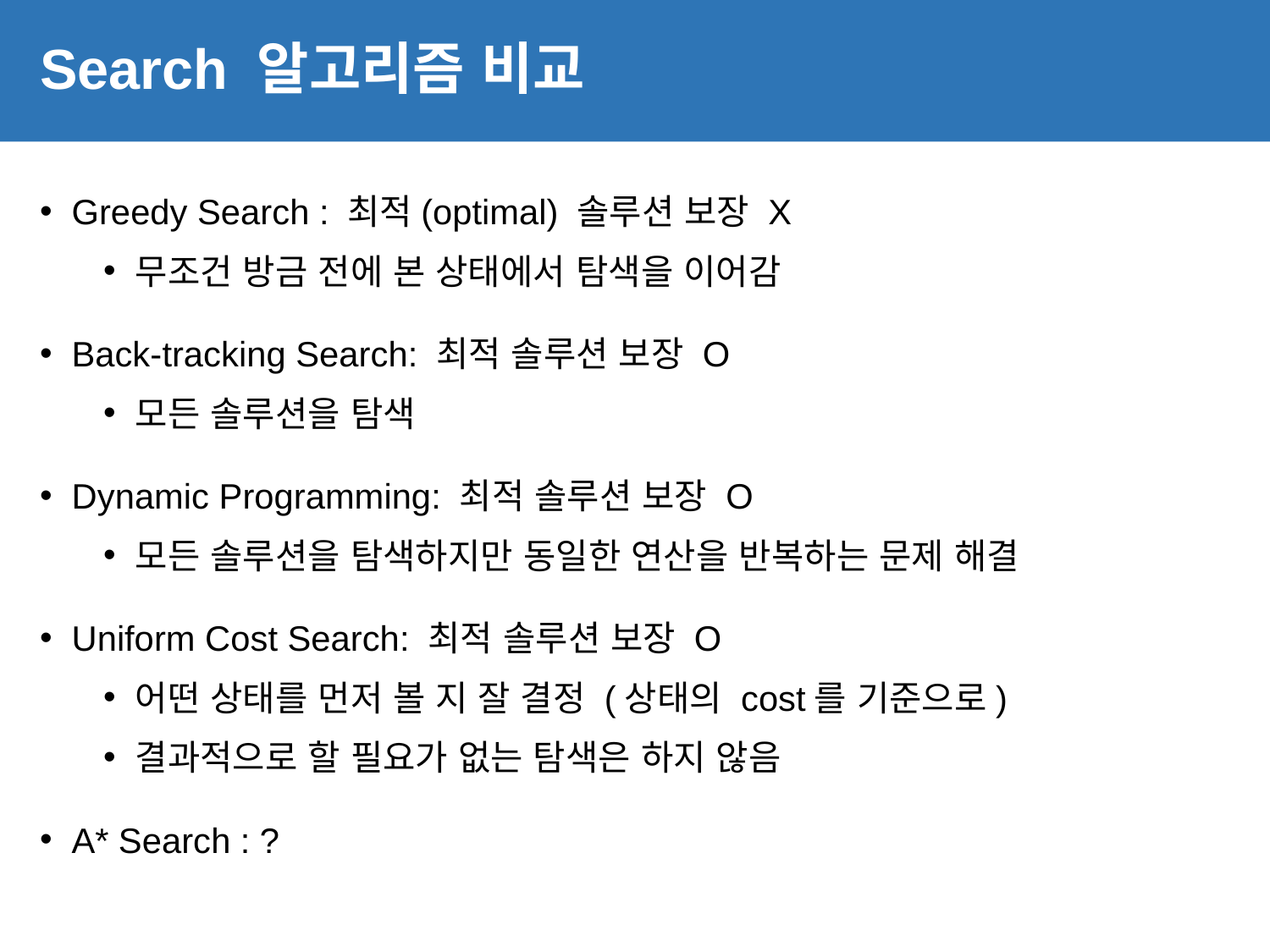

# Search 알고리즘 비교
32
Greedy Search : 최적(optimal) 솔루션 보장 X
무조건 방금 전에 본 상태에서 탐색을 이어감
Back-tracking Search: 최적 솔루션 보장 O
모든 솔루션을 탐색
Dynamic Programming: 최적 솔루션 보장 O
모든 솔루션을 탐색하지만 동일한 연산을 반복하는 문제 해결
Uniform Cost Search: 최적 솔루션 보장 O
어떤 상태를 먼저 볼 지 잘 결정 (상태의 cost를 기준으로)
결과적으로 할 필요가 없는 탐색은 하지 않음
A* Search : ?